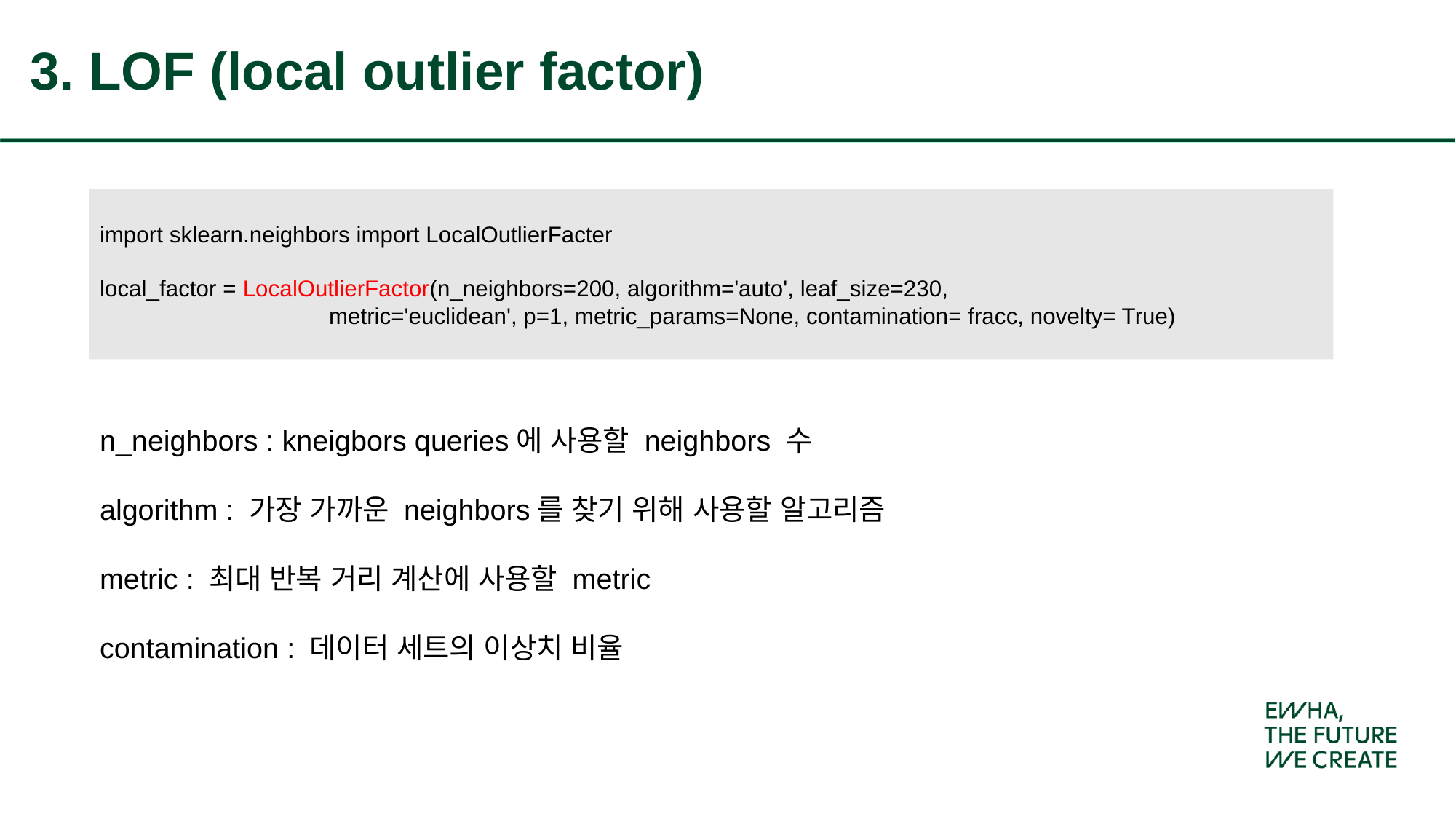

# 3. LOF (local outlier factor)
import sklearn.neighbors import LocalOutlierFacter

local_factor = LocalOutlierFactor(n_neighbors=200, algorithm='auto', leaf_size=230,
                                    metric='euclidean', p=1, metric_params=None, contamination= fracc, novelty= True)
n_neighbors : kneigbors queries에 사용할 neighbors 수

algorithm : 가장 가까운 neighbors를 찾기 위해 사용할 알고리즘

metric : 최대 반복 거리 계산에 사용할 metric

contamination : 데이터 세트의 이상치 비율